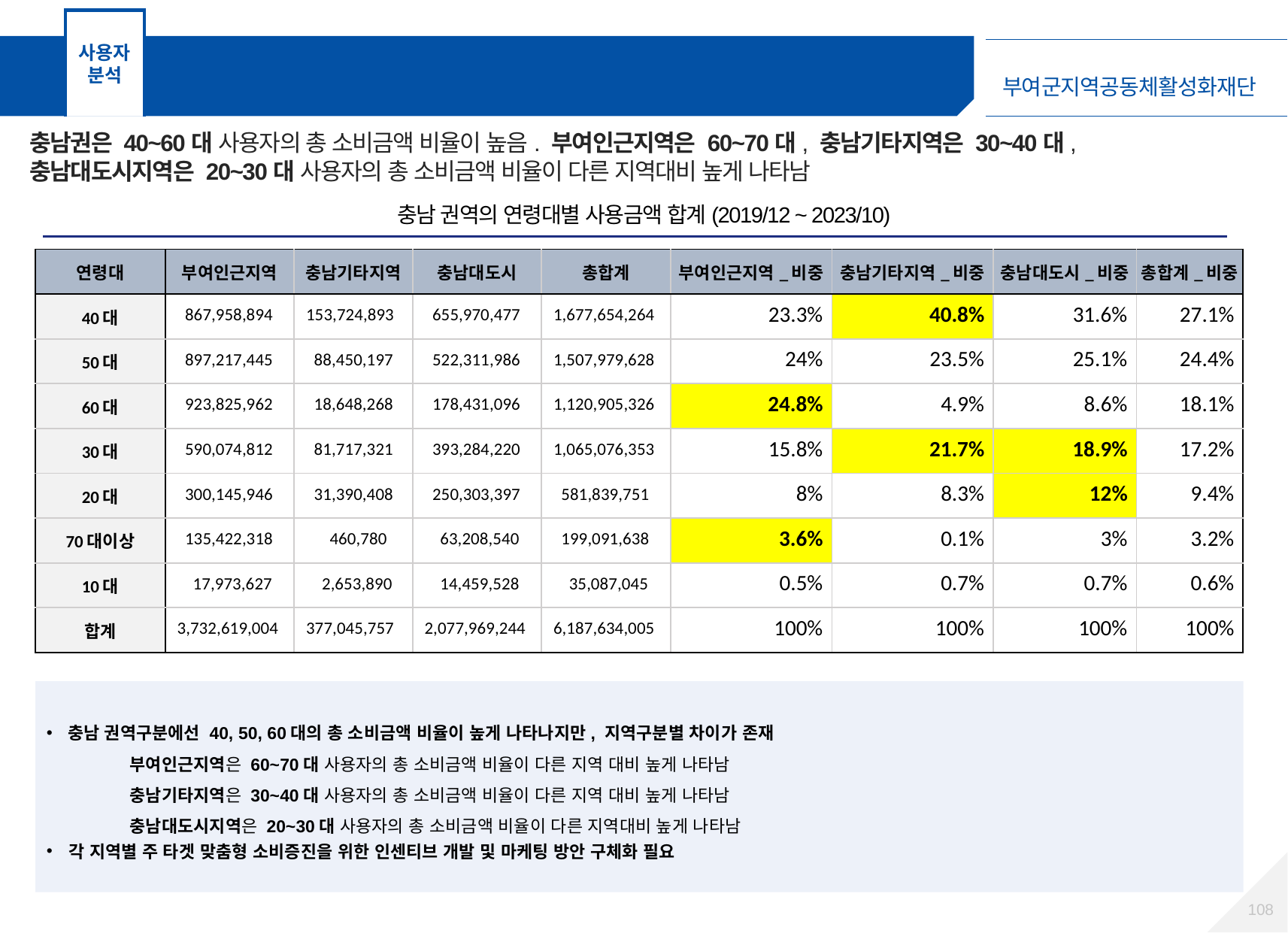

사용자 분석
충남권 권역 분석 – 연령대별 사용금액 합계
충남권은 40~60대 사용자의 총 소비금액 비율이 높음. 부여인근지역은 60~70대, 충남기타지역은 30~40대, 충남대도시지역은 20~30대 사용자의 총 소비금액 비율이 다른 지역대비 높게 나타남
충남 권역의 연령대별 사용금액 합계(2019/12 ~ 2023/10)

| 연령대 | 부여인근지역 | 충남기타지역 | 충남대도시 | 총합계 | 부여인근지역\_비중 | 충남기타지역\_비중 | 충남대도시\_비중 | 총합계\_비중 |
| --- | --- | --- | --- | --- | --- | --- | --- | --- |
| 40대 | 867,958,894 | 153,724,893 | 655,970,477 | 1,677,654,264 | 23.3% | 40.8% | 31.6% | 27.1% |
| 50대 | 897,217,445 | 88,450,197 | 522,311,986 | 1,507,979,628 | 24% | 23.5% | 25.1% | 24.4% |
| 60대 | 923,825,962 | 18,648,268 | 178,431,096 | 1,120,905,326 | 24.8% | 4.9% | 8.6% | 18.1% |
| 30대 | 590,074,812 | 81,717,321 | 393,284,220 | 1,065,076,353 | 15.8% | 21.7% | 18.9% | 17.2% |
| 20대 | 300,145,946 | 31,390,408 | 250,303,397 | 581,839,751 | 8% | 8.3% | 12% | 9.4% |
| 70대이상 | 135,422,318 | 460,780 | 63,208,540 | 199,091,638 | 3.6% | 0.1% | 3% | 3.2% |
| 10대 | 17,973,627 | 2,653,890 | 14,459,528 | 35,087,045 | 0.5% | 0.7% | 0.7% | 0.6% |
| 합계 | 3,732,619,004 | 377,045,757 | 2,077,969,244 | 6,187,634,005 | 100% | 100% | 100% | 100% |
충남 권역구분에선 40, 50, 60대의 총 소비금액 비율이 높게 나타나지만, 지역구분별 차이가 존재
부여인근지역은 60~70대 사용자의 총 소비금액 비율이 다른 지역 대비 높게 나타남
충남기타지역은 30~40대 사용자의 총 소비금액 비율이 다른 지역 대비 높게 나타남
충남대도시지역은 20~30대 사용자의 총 소비금액 비율이 다른 지역대비 높게 나타남
각 지역별 주 타겟 맞춤형 소비증진을 위한 인센티브 개발 및 마케팅 방안 구체화 필요
108